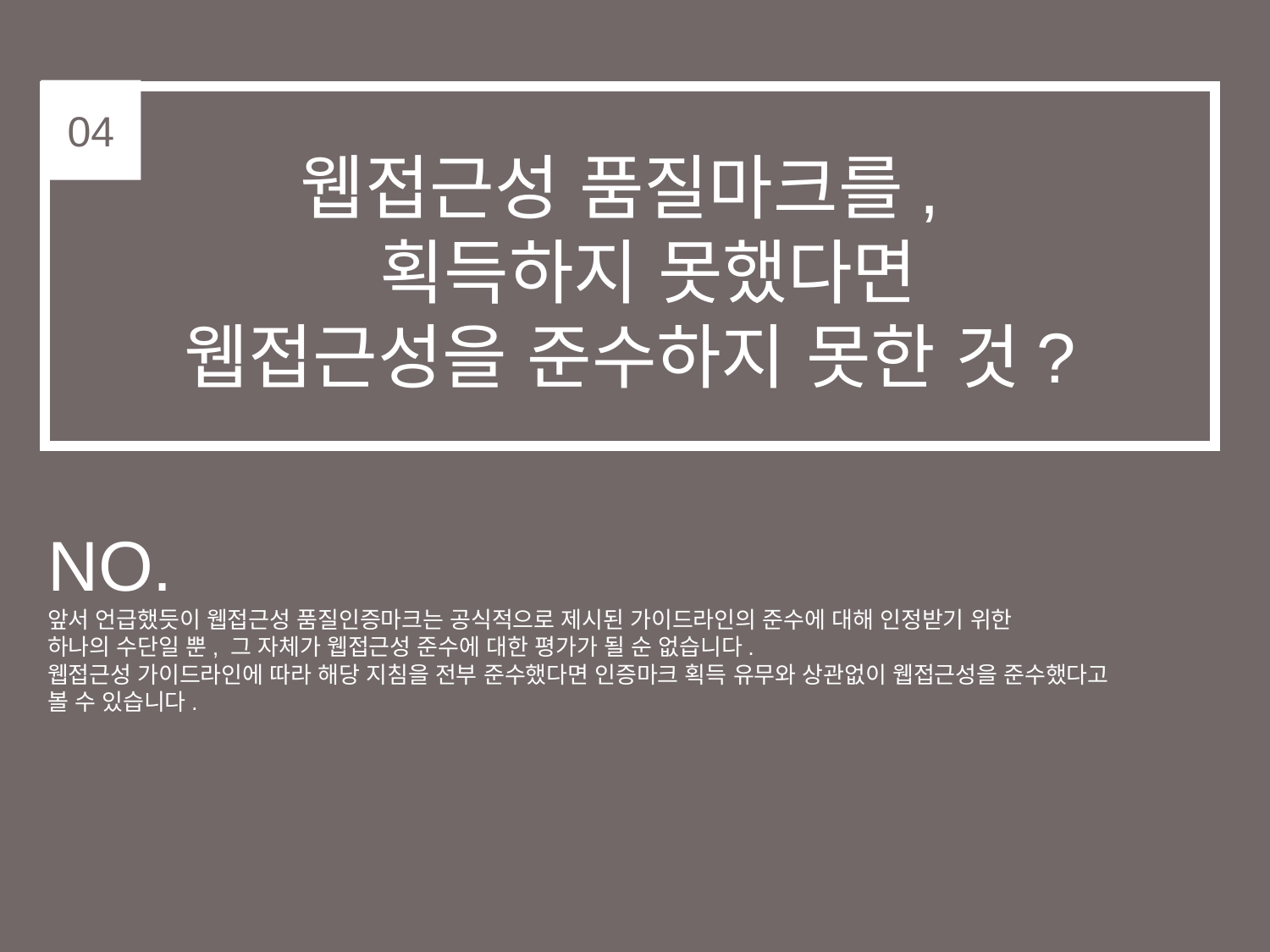

04

웹접근성 품질마크를,
 획득하지 못했다면
웹접근성을 준수하지 못한 것?
NO.
앞서 언급했듯이 웹접근성 품질인증마크는 공식적으로 제시된 가이드라인의 준수에 대해 인정받기 위한
하나의 수단일 뿐, 그 자체가 웹접근성 준수에 대한 평가가 될 순 없습니다.
웹접근성 가이드라인에 따라 해당 지침을 전부 준수했다면 인증마크 획득 유무와 상관없이 웹접근성을 준수했다고
볼 수 있습니다.